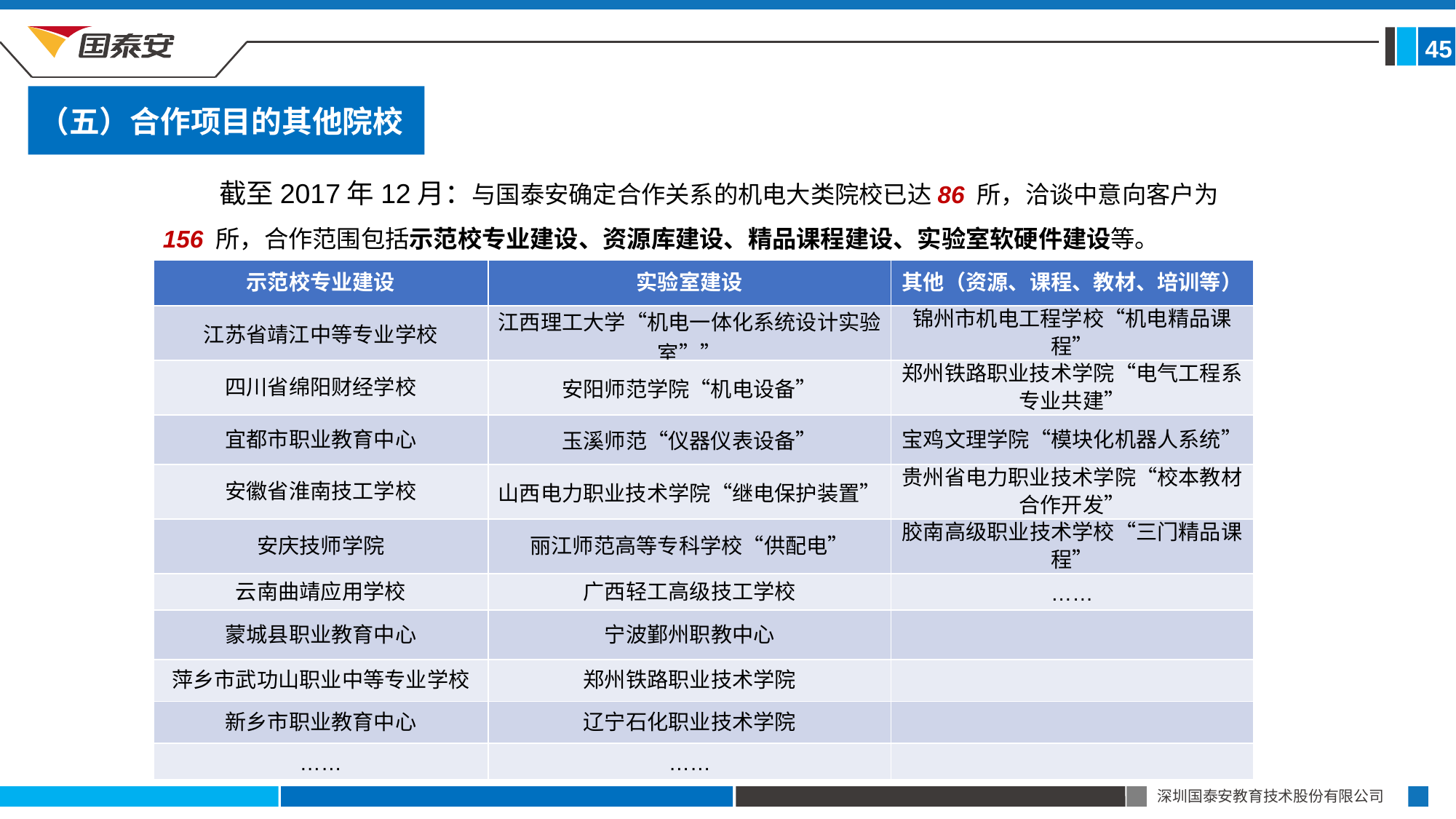

45
（五）合作项目的其他院校
        截至2017年12月：与国泰安确定合作关系的机电大类院校已达86 所，洽谈中意向客户为156 所，合作范围包括示范校专业建设、资源库建设、精品课程建设、实验室软硬件建设等。
| 示范校专业建设 | 实验室建设 | 其他（资源、课程、教材、培训等） |
| --- | --- | --- |
| 江苏省靖江中等专业学校 | 江西理工大学“机电一体化系统设计实验室”” | 锦州市机电工程学校“机电精品课程” |
| 四川省绵阳财经学校 | 安阳师范学院“机电设备” | 郑州铁路职业技术学院“电气工程系专业共建” |
| 宜都市职业教育中心 | 玉溪师范“仪器仪表设备” | 宝鸡文理学院“模块化机器人系统” |
| 安徽省淮南技工学校 | 山西电力职业技术学院“继电保护装置” | 贵州省电力职业技术学院“校本教材合作开发” |
| 安庆技师学院 | 丽江师范高等专科学校“供配电” | 胶南高级职业技术学校“三门精品课程” |
| 云南曲靖应用学校 | 广西轻工高级技工学校 | …… |
| 蒙城县职业教育中心 | 宁波鄞州职教中心 |  |
| 萍乡市武功山职业中等专业学校 | 郑州铁路职业技术学院 |  |
| 新乡市职业教育中心 | 辽宁石化职业技术学院 |  |
| …… | …… |  |